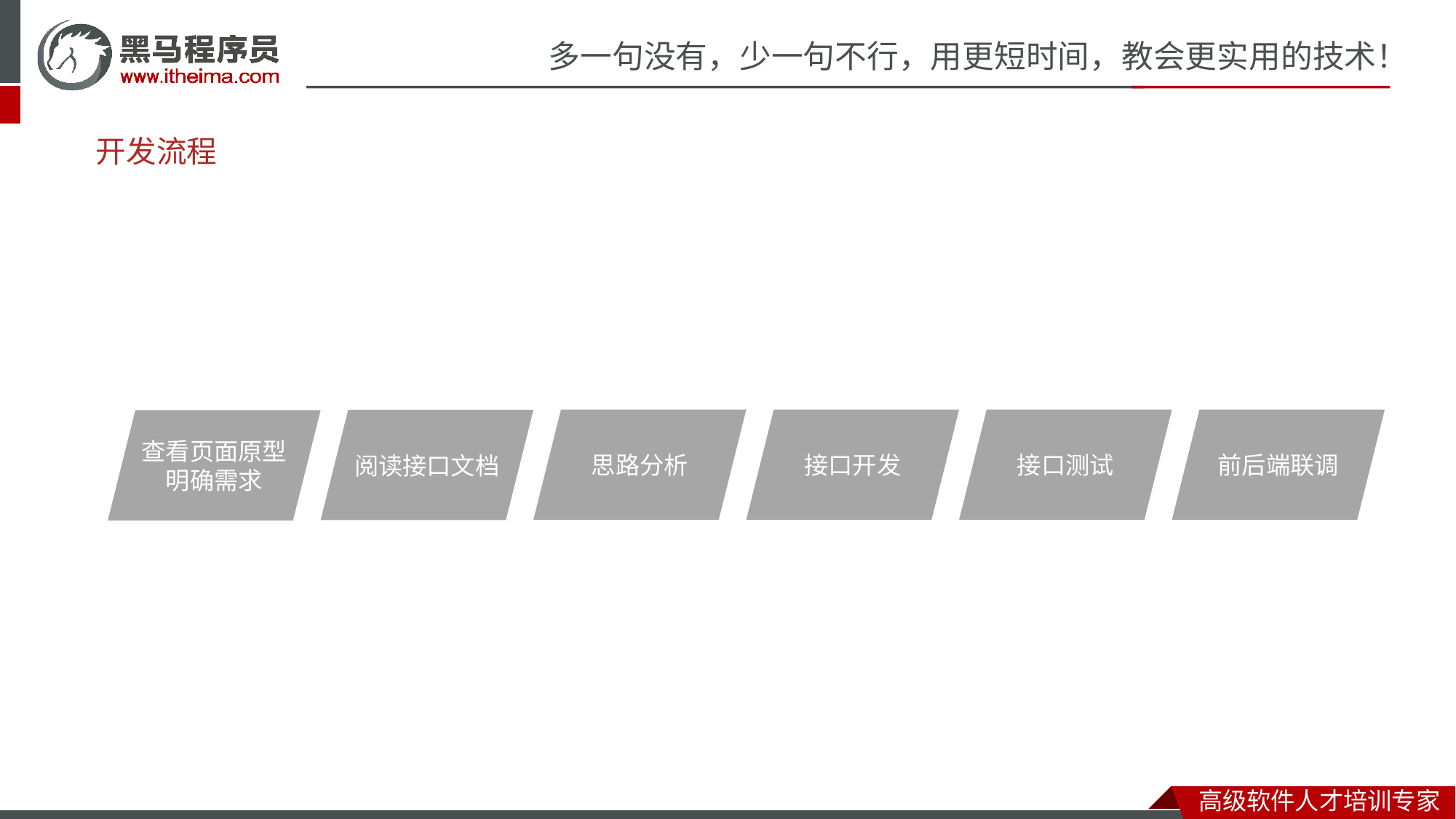

# 开发流程
前后端联调
接口测试
思路分析
接口开发
阅读接口文档
查看页面原型
明确需求